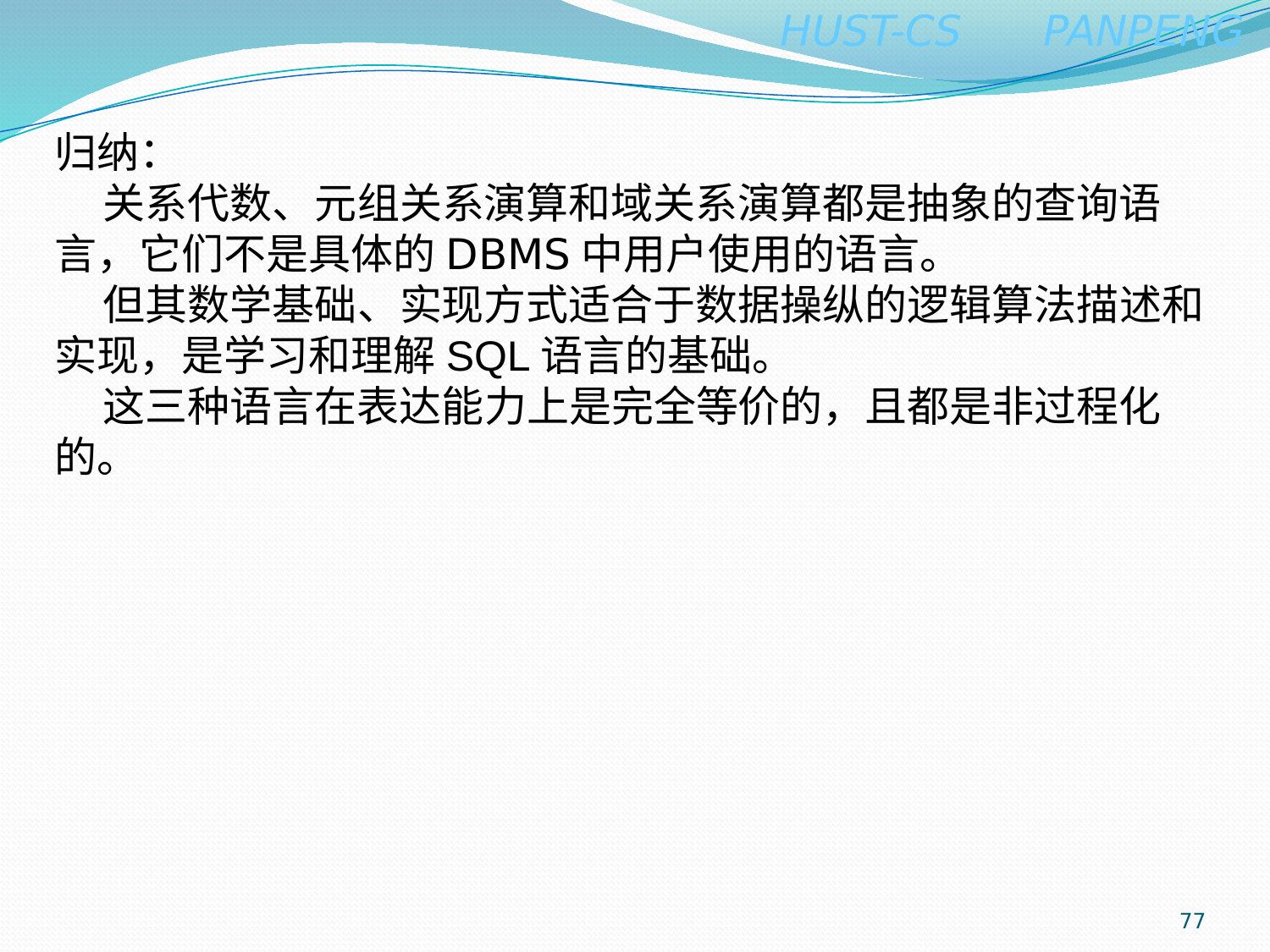

归纳：
    关系代数、元组关系演算和域关系演算都是抽象的查询语言，它们不是具体的DBMS中用户使用的语言。
    但其数学基础、实现方式适合于数据操纵的逻辑算法描述和实现，是学习和理解SQL语言的基础。
    这三种语言在表达能力上是完全等价的，且都是非过程化的。
77